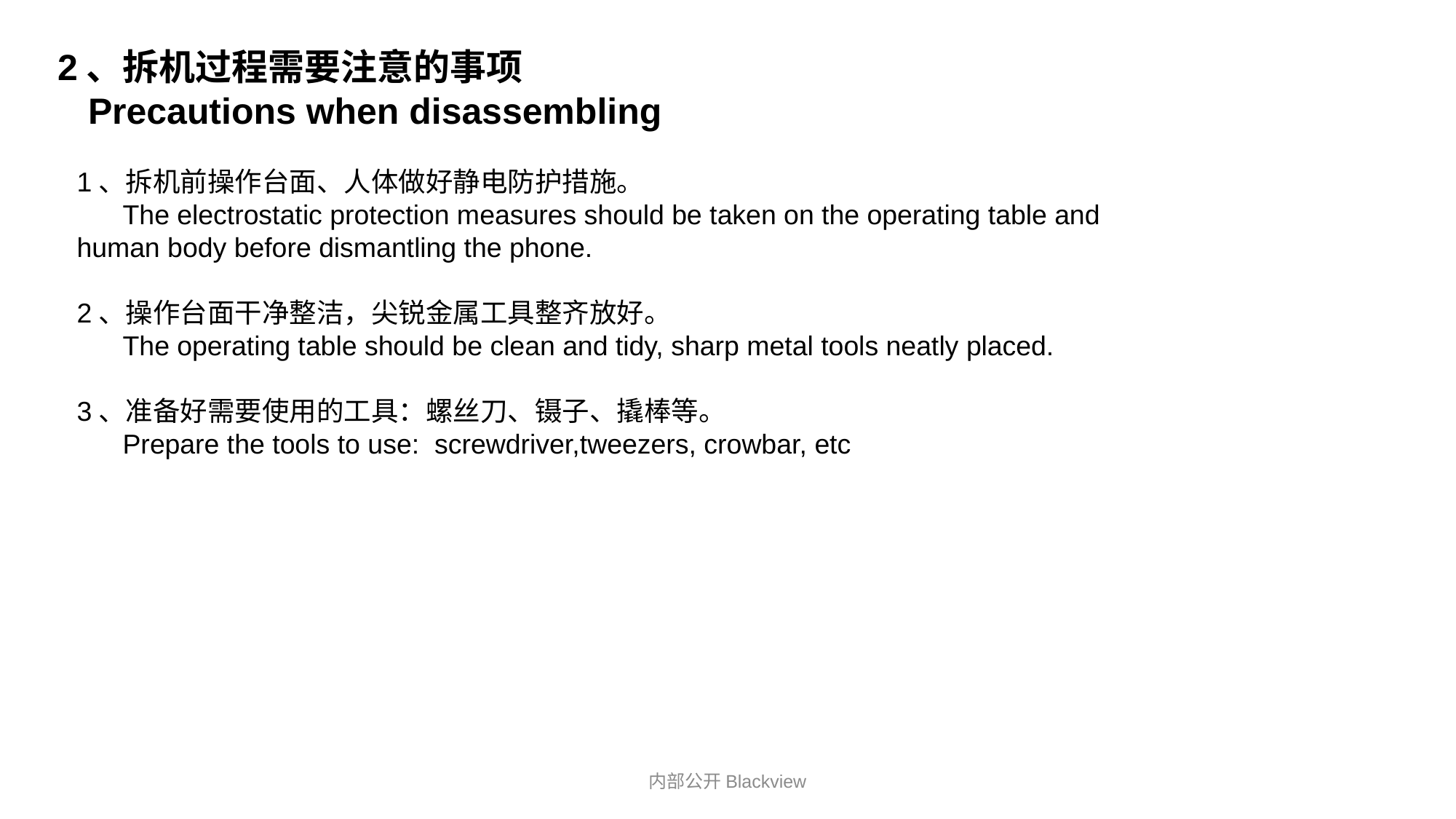

2、拆机过程需要注意的事项
   Precautions when disassembling

1、拆机前操作台面、人体做好静电防护措施。
      The electrostatic protection measures should be taken on the operating table and human body before dismantling the phone.

2、操作台面干净整洁，尖锐金属工具整齐放好。
      The operating table should be clean and tidy, sharp metal tools neatly placed.

3、准备好需要使用的工具：螺丝刀、镊子、撬棒等。
      Prepare the tools to use:  screwdriver,tweezers, crowbar, etc
5
内部公开Blackview